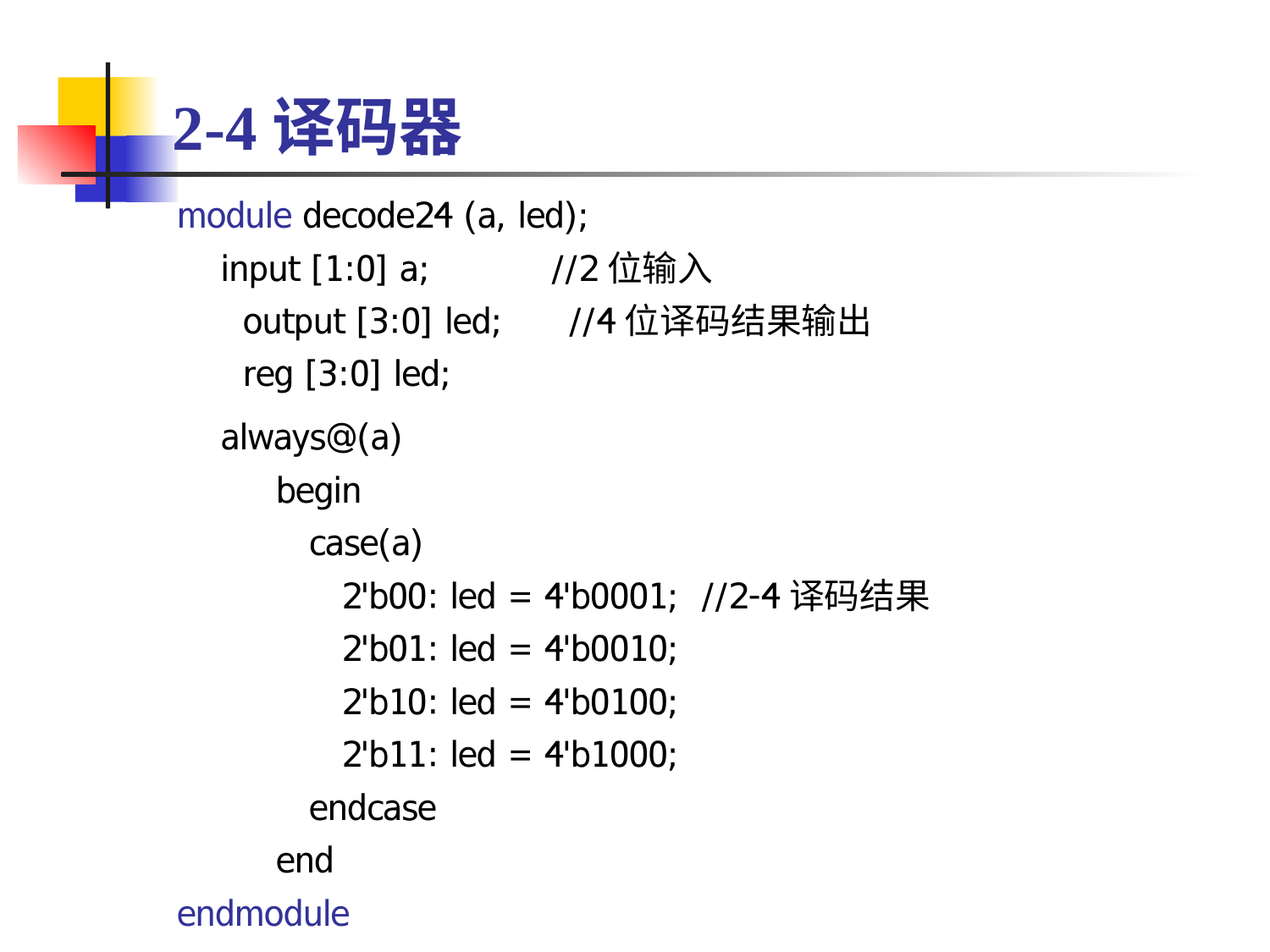

# 2-4译码器
module decode24 (a, led);
    input [1:0] a;           //2位输入
      output [3:0] led;      //4位译码结果输出
      reg [3:0] led;
    always@(a)
         begin
            case(a)
               2'b00: led = 4'b0001;  //2-4译码结果
               2'b01: led = 4'b0010;
               2'b10: led = 4'b0100;
               2'b11: led = 4'b1000;
            endcase
         end
endmodule